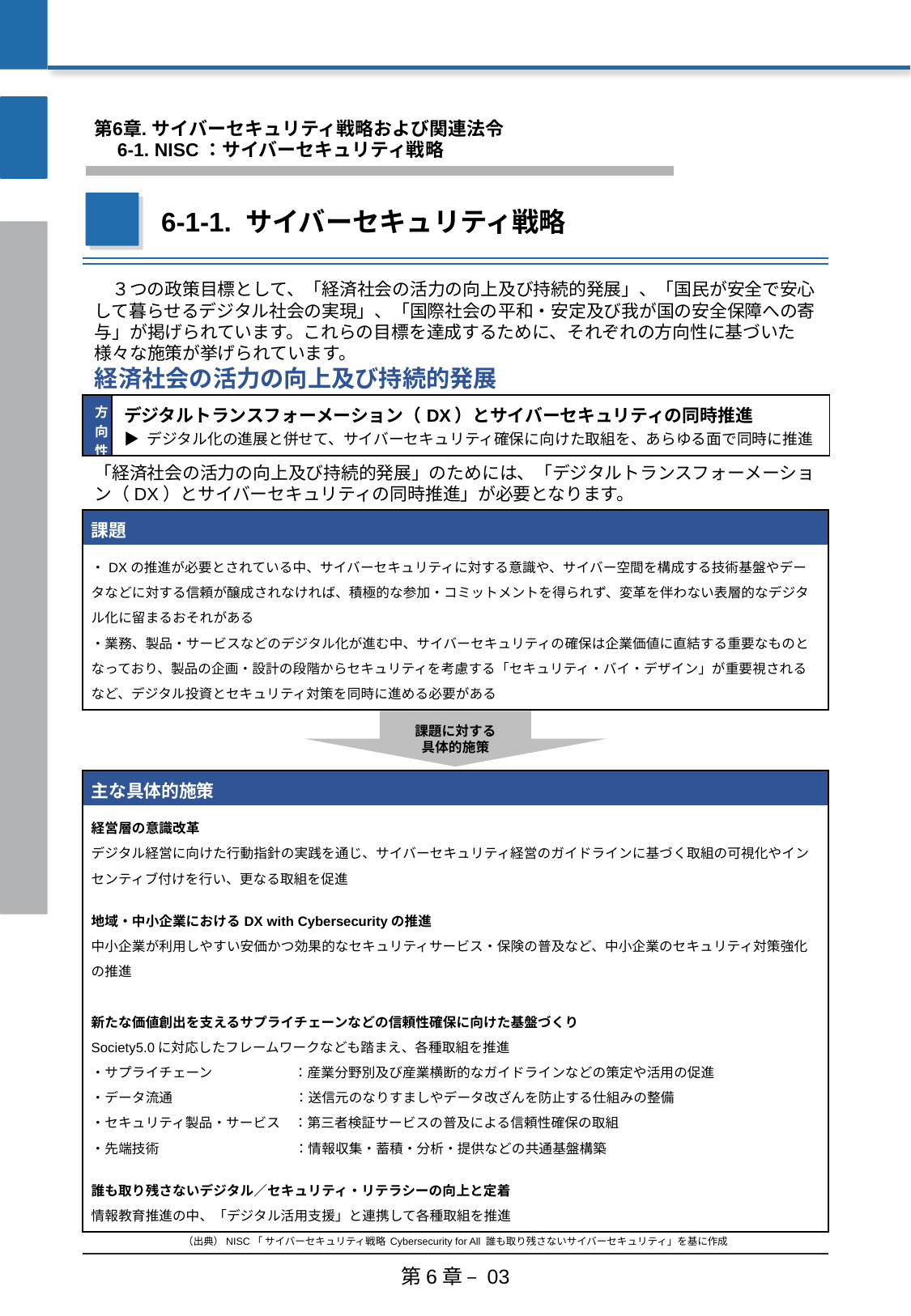

第6章. サイバーセキュリティ戦略および関連法令
　6-1. NISC：サイバーセキュリティ戦略
6-1-1. サイバーセキュリティ戦略
　３つの政策目標として、「経済社会の活力の向上及び持続的発展」、「国民が安全で安心して暮らせるデジタル社会の実現」、「国際社会の平和・安定及び我が国の安全保障への寄与」が掲げられています。これらの目標を達成するために、それぞれの方向性に基づいた様々な施策が挙げられています。
経済社会の活力の向上及び持続的発展
| 方向性 | デジタルトランスフォーメーション（DX）とサイバーセキュリティの同時推進 ▶ デジタル化の進展と併せて、サイバーセキュリティ確保に向けた取組を、あらゆる面で同時に推進 |
| --- | --- |
「経済社会の活力の向上及び持続的発展」のためには、「デジタルトランスフォーメーション（DX）とサイバーセキュリティの同時推進」が必要となります。
| 課題 |
| --- |
| ・DXの推進が必要とされている中、サイバーセキュリティに対する意識や、サイバー空間を構成する技術基盤やデータなどに対する信頼が醸成されなければ、積極的な参加・コミットメントを得られず、変革を伴わない表層的なデジタル化に留まるおそれがある ・業務、製品・サービスなどのデジタル化が進む中、サイバーセキュリティの確保は企業価値に直結する重要なものとなっており、製品の企画・設計の段階からセキュリティを考慮する「セキュリティ・バイ・デザイン」が重要視されるなど、デジタル投資とセキュリティ対策を同時に進める必要がある |
|  |

課題に対する
具体的施策
| 主な具体的施策 |
| --- |
| 経営層の意識改革 デジタル経営に向けた行動指針の実践を通じ、サイバーセキュリティ経営のガイドラインに基づく取組の可視化やインセンティブ付けを行い、更なる取組を促進 地域・中小企業におけるDX with Cybersecurityの推進 中小企業が利用しやすい安価かつ効果的なセキュリティサービス・保険の普及など、中小企業のセキュリティ対策強化の推進 新たな価値創出を支えるサプライチェーンなどの信頼性確保に向けた基盤づくり Society5.0に対応したフレームワークなども踏まえ、各種取組を推進 ・サプライチェーン　　　　　　：産業分野別及び産業横断的なガイドラインなどの策定や活用の促進 ・データ流通　　　　　　　　　：送信元のなりすましやデータ改ざんを防止する仕組みの整備 ・セキュリティ製品・サービス　：第三者検証サービスの普及による信頼性確保の取組 ・先端技術　　　　　　　　　　：情報収集・蓄積・分析・提供などの共通基盤構築 誰も取り残さないデジタル／セキュリティ・リテラシーの向上と定着 情報教育推進の中、「デジタル活用支援」と連携して各種取組を推進 |
（出典）NISC「 サイバーセキュリティ戦略 Cybersecurity for All 誰も取り残さないサイバーセキュリティ」を基に作成
第6章 – 03